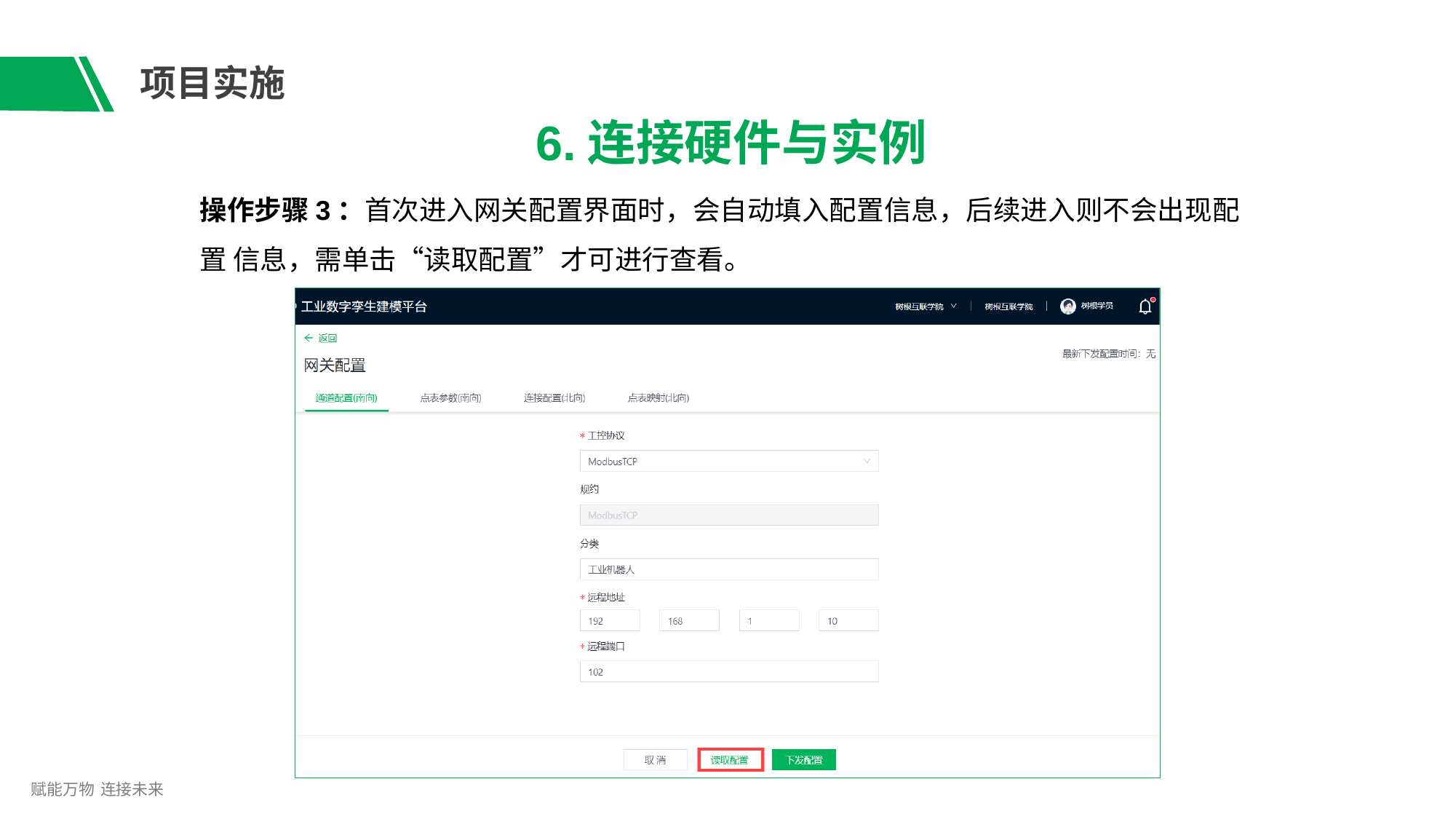

# 项目实施
6.连接硬件与实例
操作步骤3：首次进入网关配置界面时，会自动填入配置信息，后续进入则不会出现配置 信息，需单击“读取配置”才可进行查看。

赋能万物 连接未来